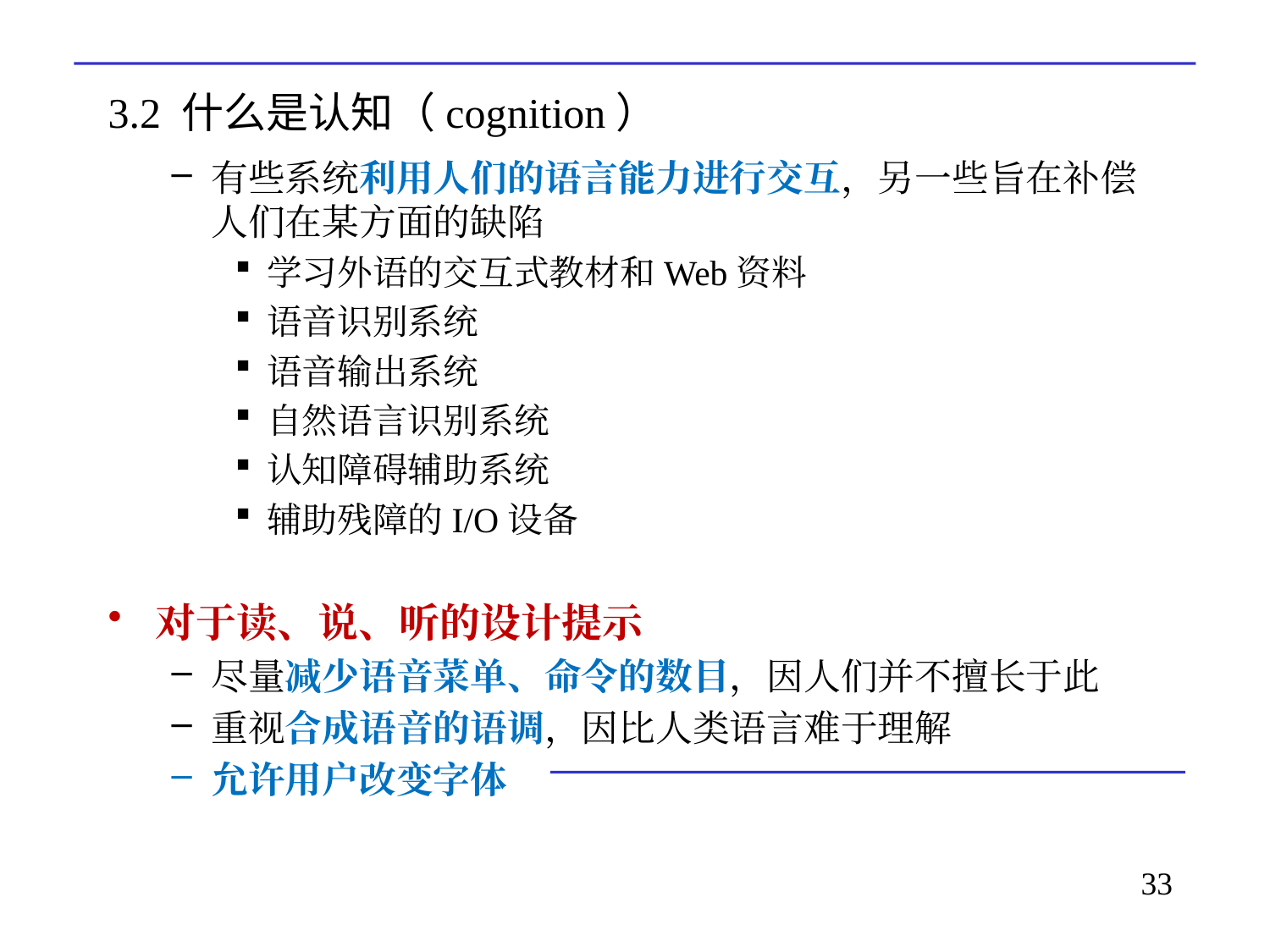

# 3.2 什么是认知（cognition）
有些系统利用人们的语言能力进行交互，另一些旨在补偿人们在某方面的缺陷
学习外语的交互式教材和Web资料
语音识别系统
语音输出系统
自然语言识别系统
认知障碍辅助系统
辅助残障的I/O设备

对于读、说、听的设计提示
尽量减少语音菜单、命令的数目，因人们并不擅长于此
重视合成语音的语调，因比人类语言难于理解
允许用户改变字体
33